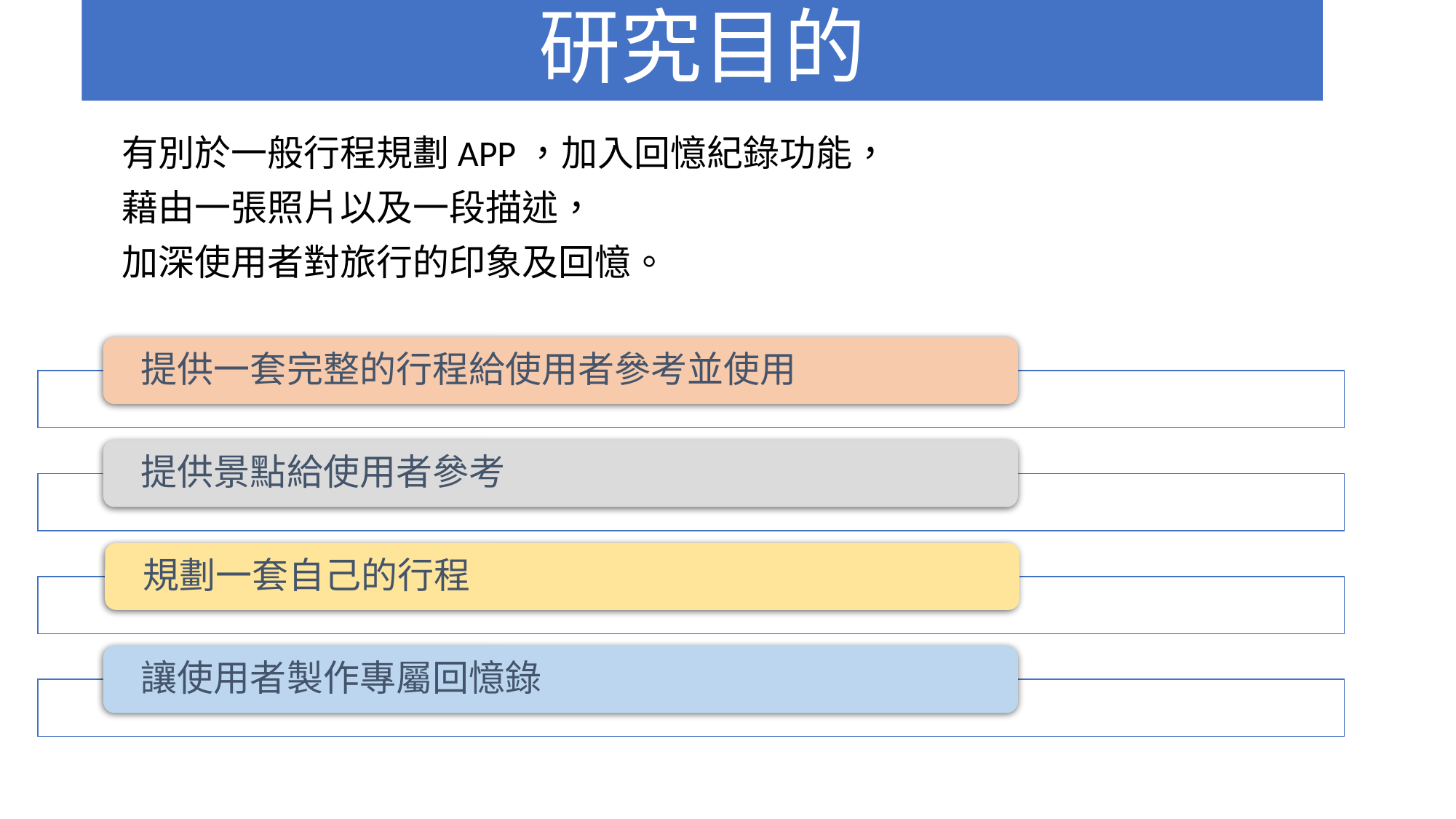

研究目的
有別於一般行程規劃APP，加入回憶紀錄功能，
藉由一張照片以及一段描述，
加深使用者對旅行的印象及回憶。

提供一套完整的行程給使用者參考並使用

提供景點給使用者參考

規劃一套自己的行程

讓使用者製作專屬回憶錄